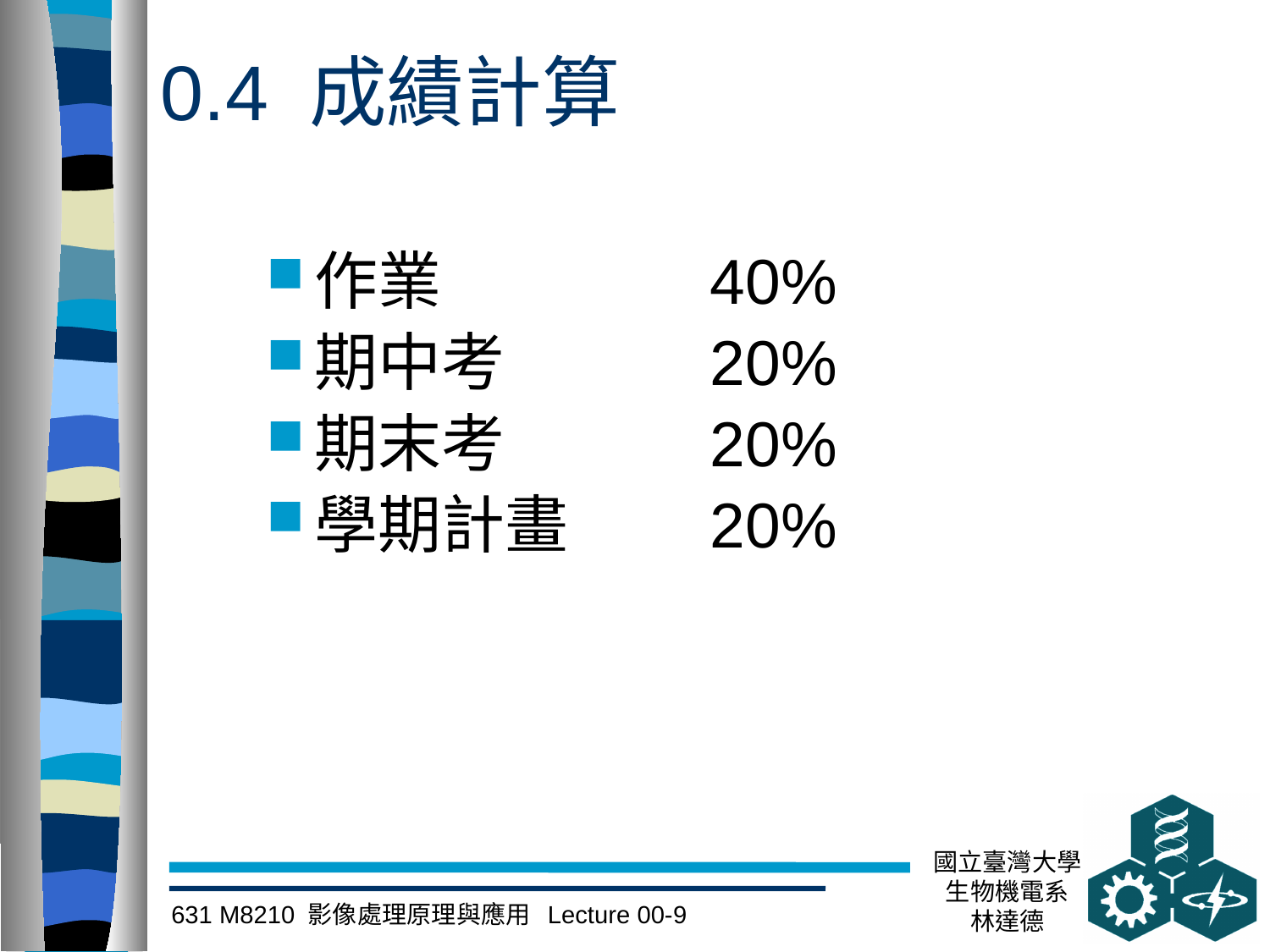

# 0.4 成績計算
作業　　　　40%
期中考　　　20%
期末考　　　20%
學期計畫　　20%